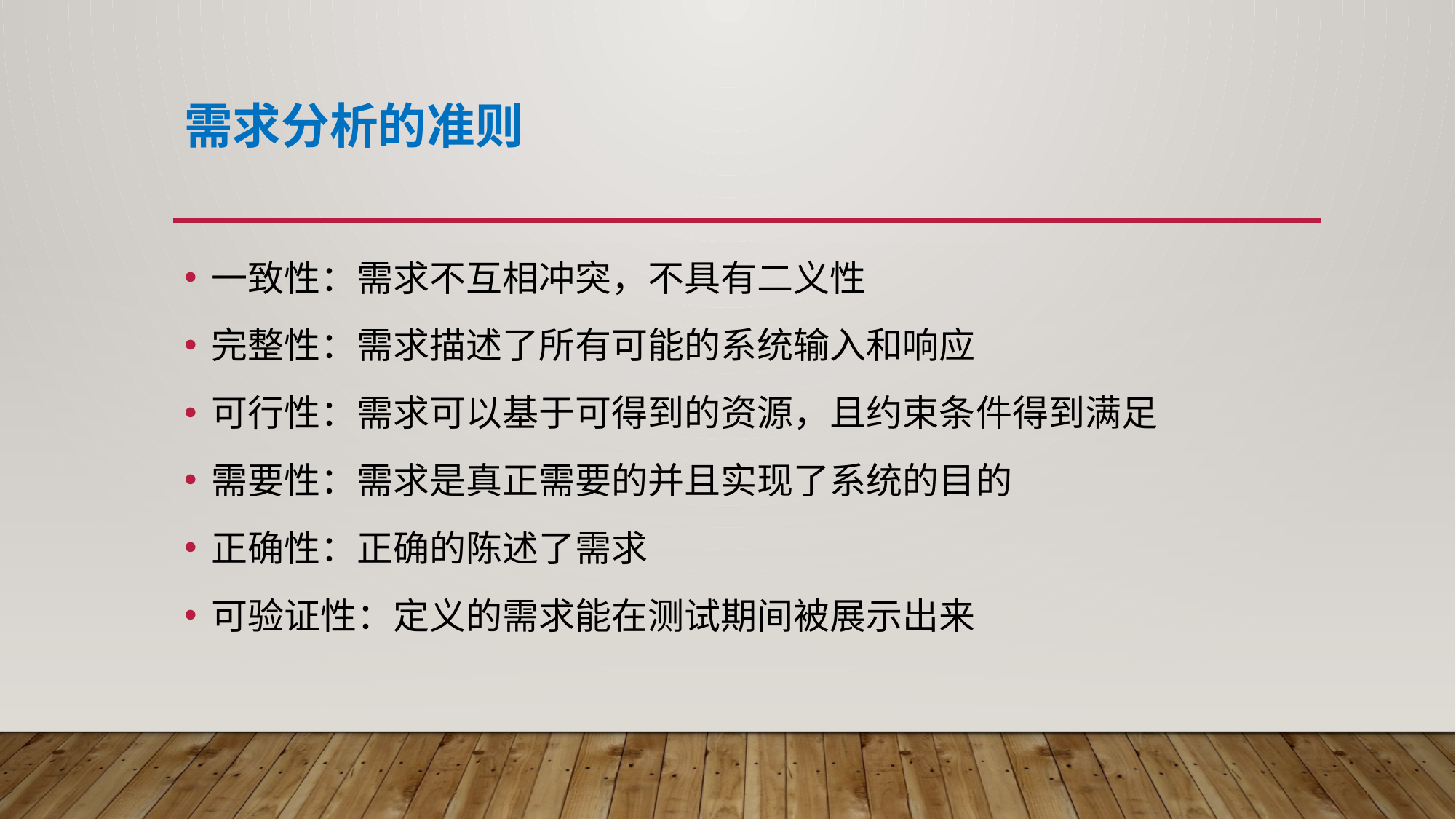

# 需求分析的准则
一致性：需求不互相冲突，不具有二义性
完整性：需求描述了所有可能的系统输入和响应
可行性：需求可以基于可得到的资源，且约束条件得到满足
需要性：需求是真正需要的并且实现了系统的目的
正确性：正确的陈述了需求
可验证性：定义的需求能在测试期间被展示出来